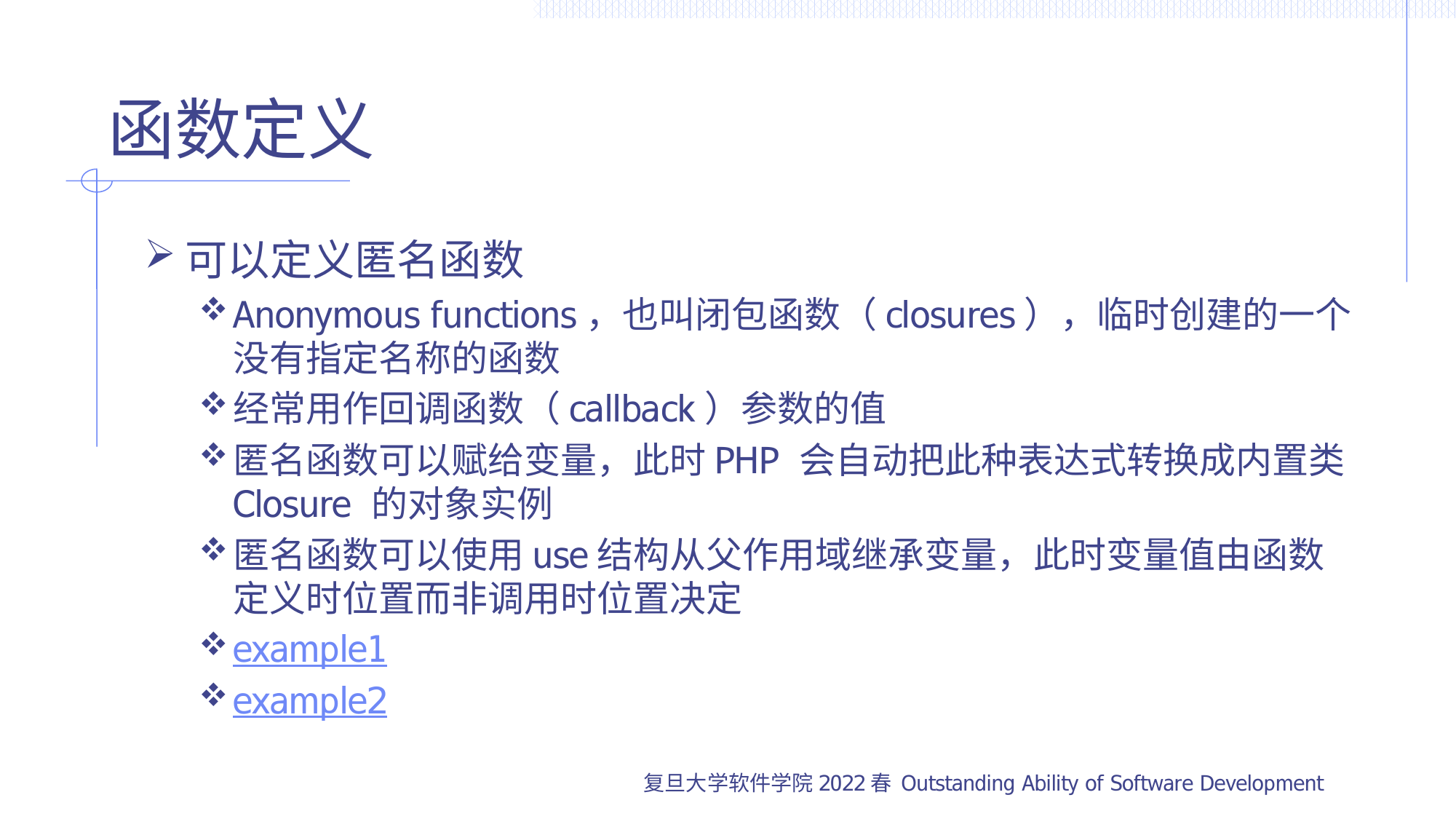

# 函数定义
可以定义匿名函数
Anonymous functions，也叫闭包函数（closures），临时创建的一个没有指定名称的函数
经常用作回调函数（callback）参数的值
匿名函数可以赋给变量，此时PHP 会自动把此种表达式转换成内置类Closure 的对象实例
匿名函数可以使用use结构从父作用域继承变量，此时变量值由函数定义时位置而非调用时位置决定
example1
example2